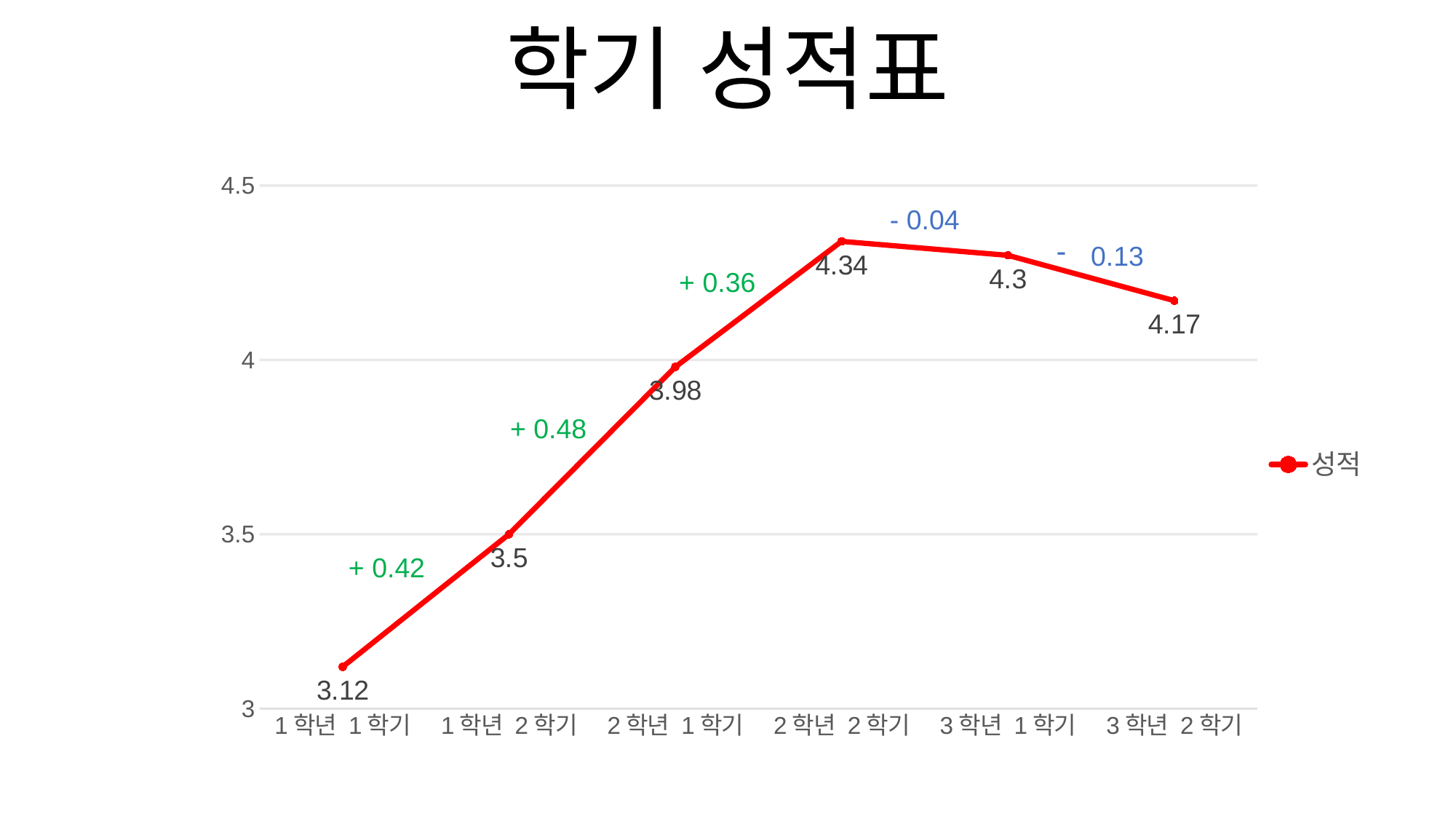

학기 성적표

### Chart

| Category | 성적 |
|---|---|
| 1학년 1학기 | 3.12 |
| 1학년 2학기 | 3.5 |
| 2학년 1학기 | 3.98 |
| 2학년 2학기 | 4.34 |
| 3학년 1학기 | 4.3 |
| 3학년 2학기 | 4.17 |
- 0.04
0.13
+ 0.36
+ 0.48
+ 0.42